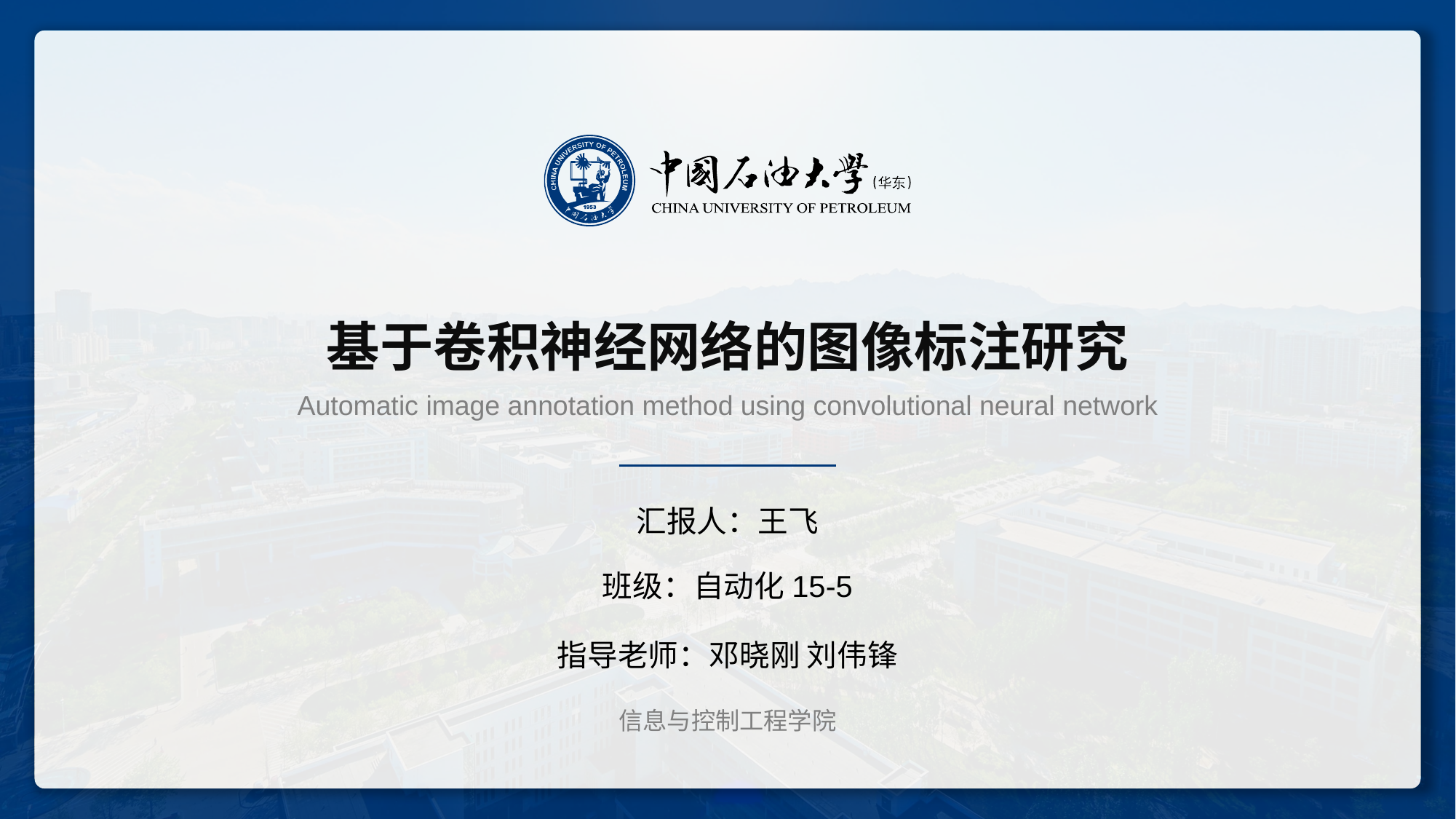

# 基于卷积神经网络的图像标注研究
Automatic image annotation method using convolutional neural network
汇报人：王飞
班级：自动化15-5
指导老师：邓晓刚 刘伟锋
信息与控制工程学院